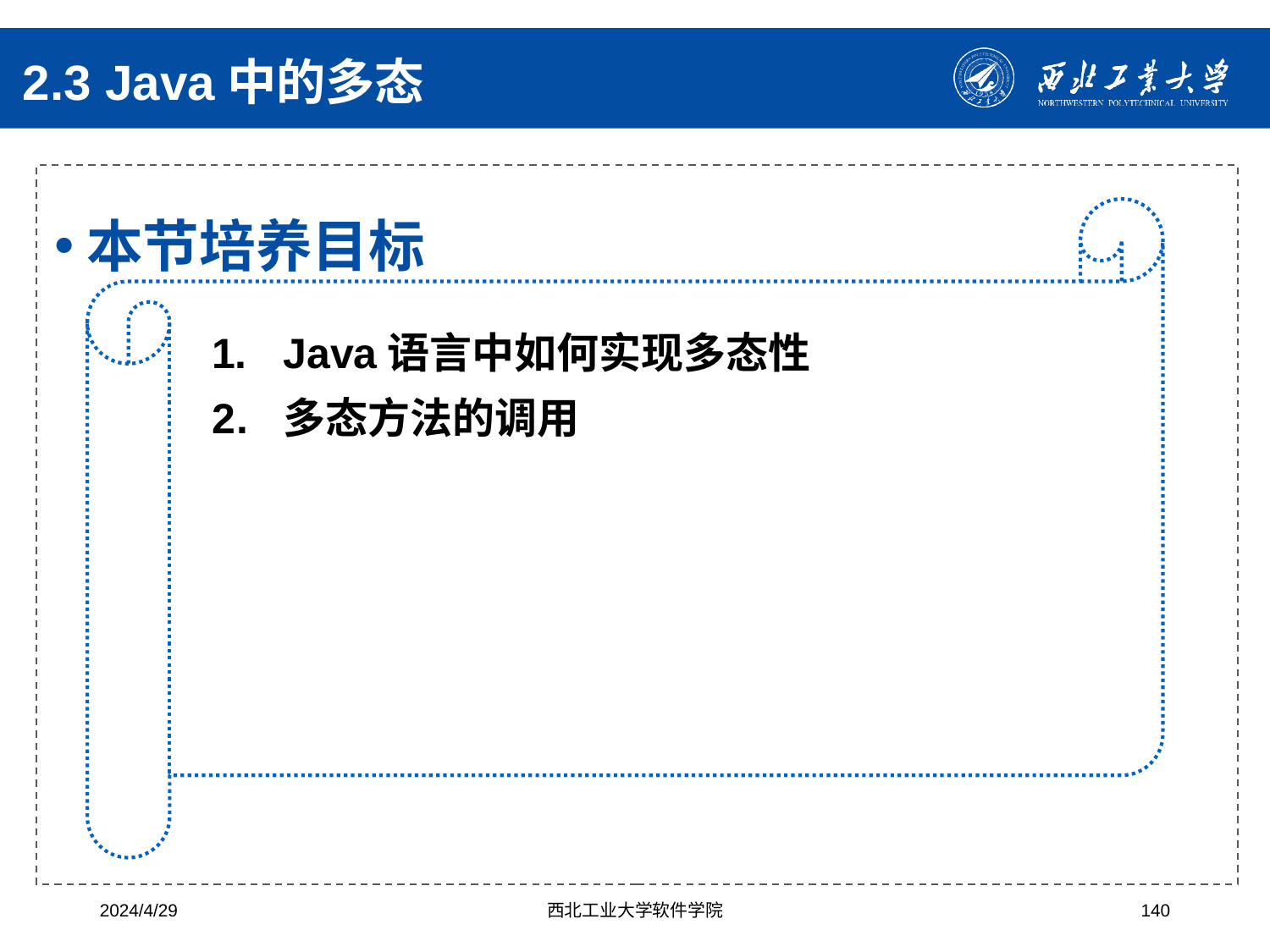

# 2.3 Java中的多态
本节培养目标

Java语言中如何实现多态性
多态方法的调用

2024/4/29
西北工业大学软件学院
140